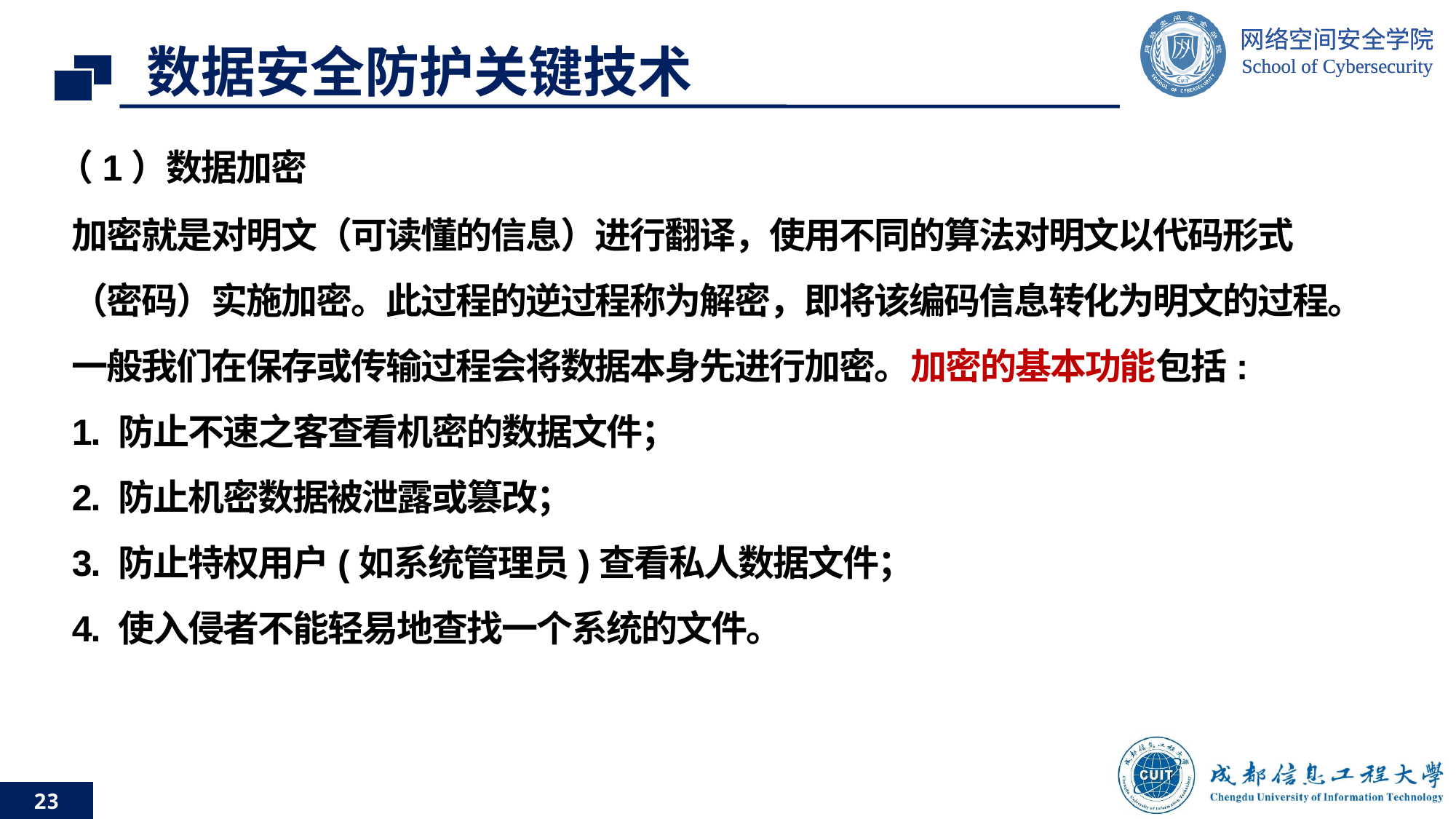

数据安全防护关键技术
（1）数据加密
加密就是对明文（可读懂的信息）进行翻译，使用不同的算法对明文以代码形式（密码）实施加密。此过程的逆过程称为解密，即将该编码信息转化为明文的过程。一般我们在保存或传输过程会将数据本身先进行加密。加密的基本功能包括:
1. 防止不速之客查看机密的数据文件；
2. 防止机密数据被泄露或篡改；
3. 防止特权用户(如系统管理员)查看私人数据文件；
4. 使入侵者不能轻易地查找一个系统的文件。
23